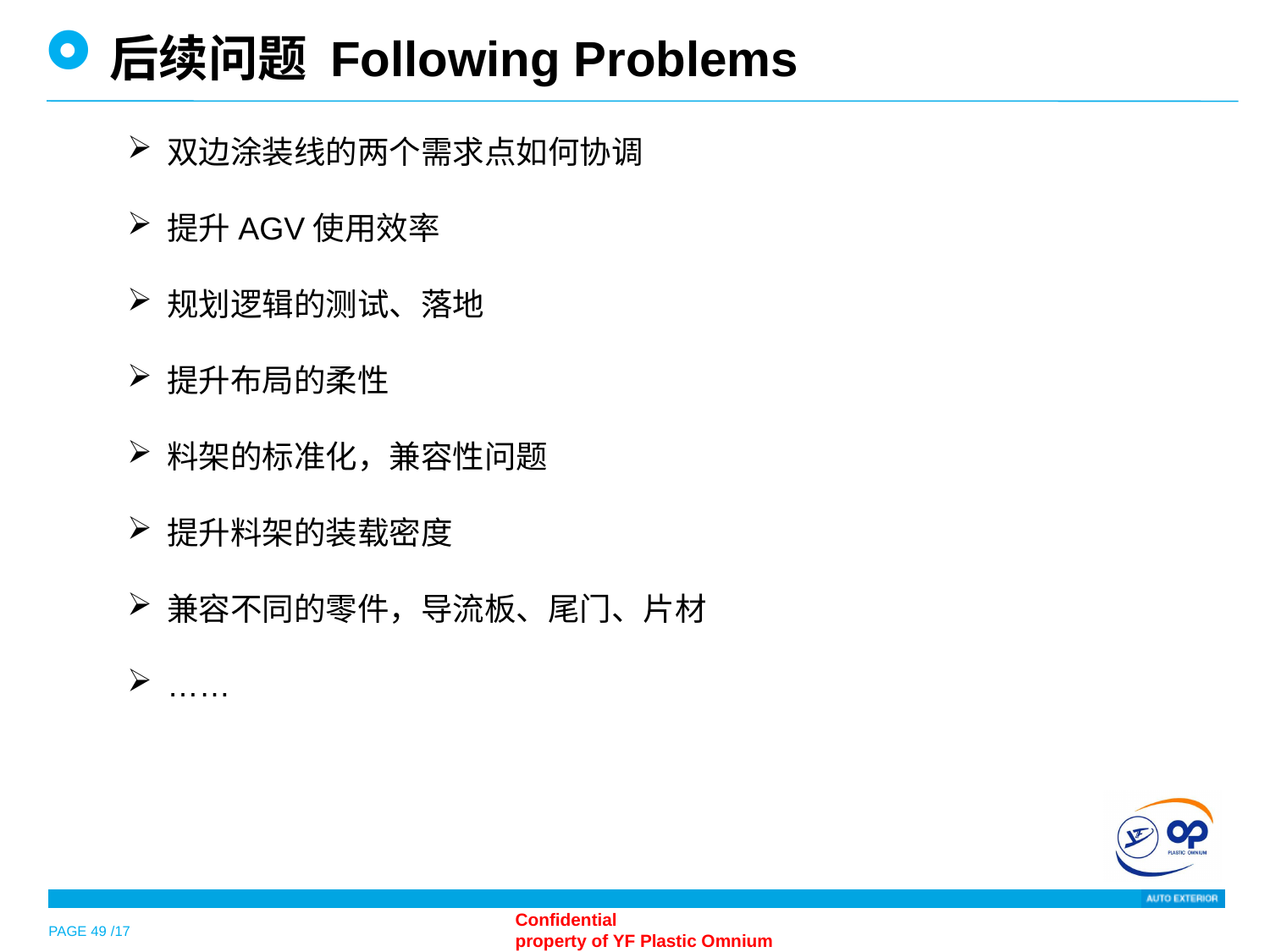

后续问题 Following Problems
双边涂装线的两个需求点如何协调

提升AGV使用效率

规划逻辑的测试、落地

提升布局的柔性

料架的标准化，兼容性问题

提升料架的装载密度

兼容不同的零件，导流板、尾门、片材

……

PAGE 49 /17